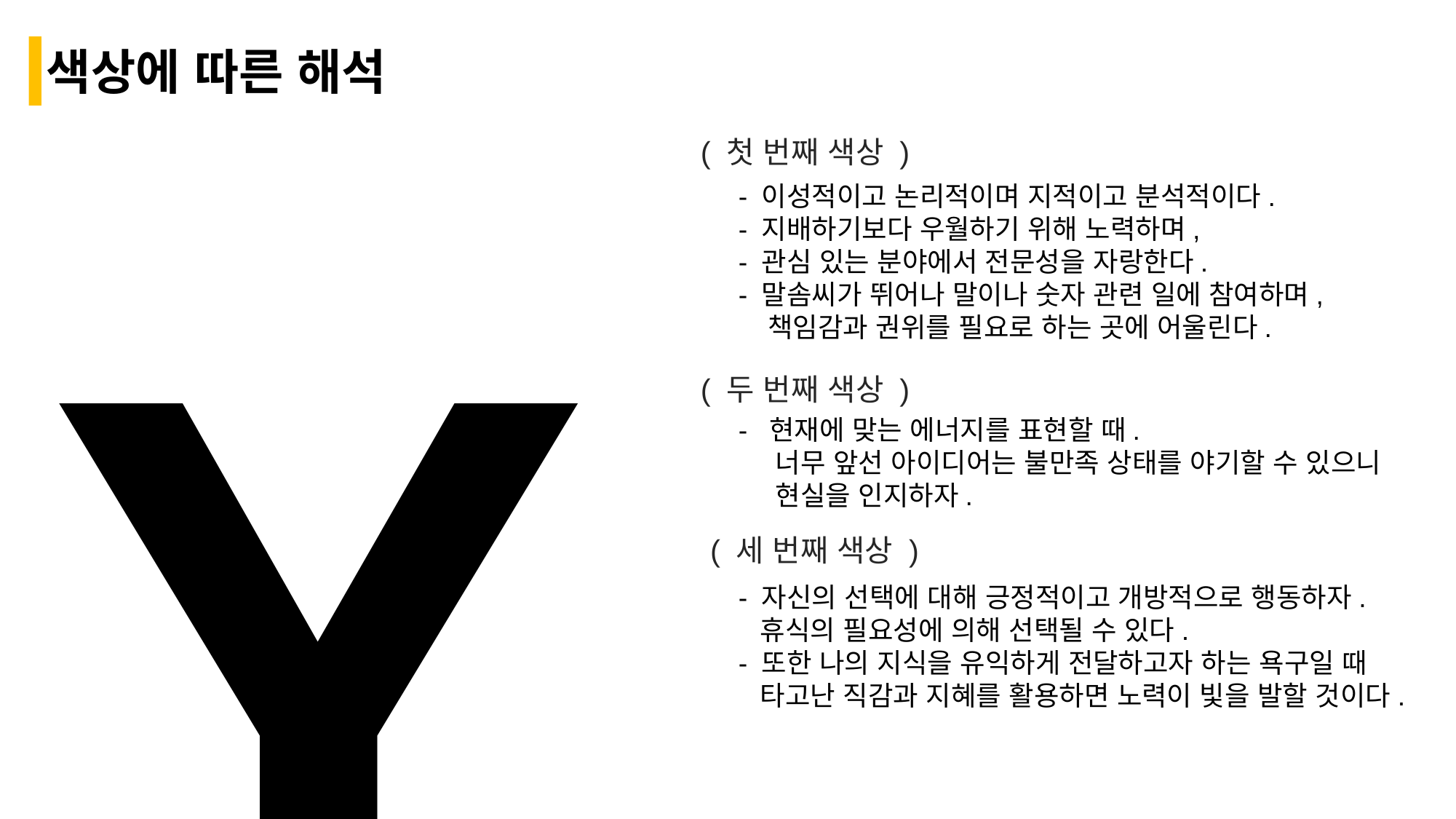

색상에 따른 해석

( 첫 번째 색상 )

Y
- 이성적이고 논리적이며 지적이고 분석적이다.
- 지배하기보다 우월하기 위해 노력하며,
- 관심 있는 분야에서 전문성을 자랑한다.
- 말솜씨가 뛰어나 말이나 숫자 관련 일에 참여하며,
   책임감과 권위를 필요로 하는 곳에 어울린다.

( 두 번째 색상 )

-  현재에 맞는 에너지를 표현할 때.
    너무 앞선 아이디어는 불만족 상태를 야기할 수 있으니
    현실을 인지하자.

( 세 번째 색상 )

- 자신의 선택에 대해 긍정적이고 개방적으로 행동하자.
  휴식의 필요성에 의해 선택될 수 있다.
- 또한 나의 지식을 유익하게 전달하고자 하는 욕구일 때
  타고난 직감과 지혜를 활용하면 노력이 빛을 발할 것이다.